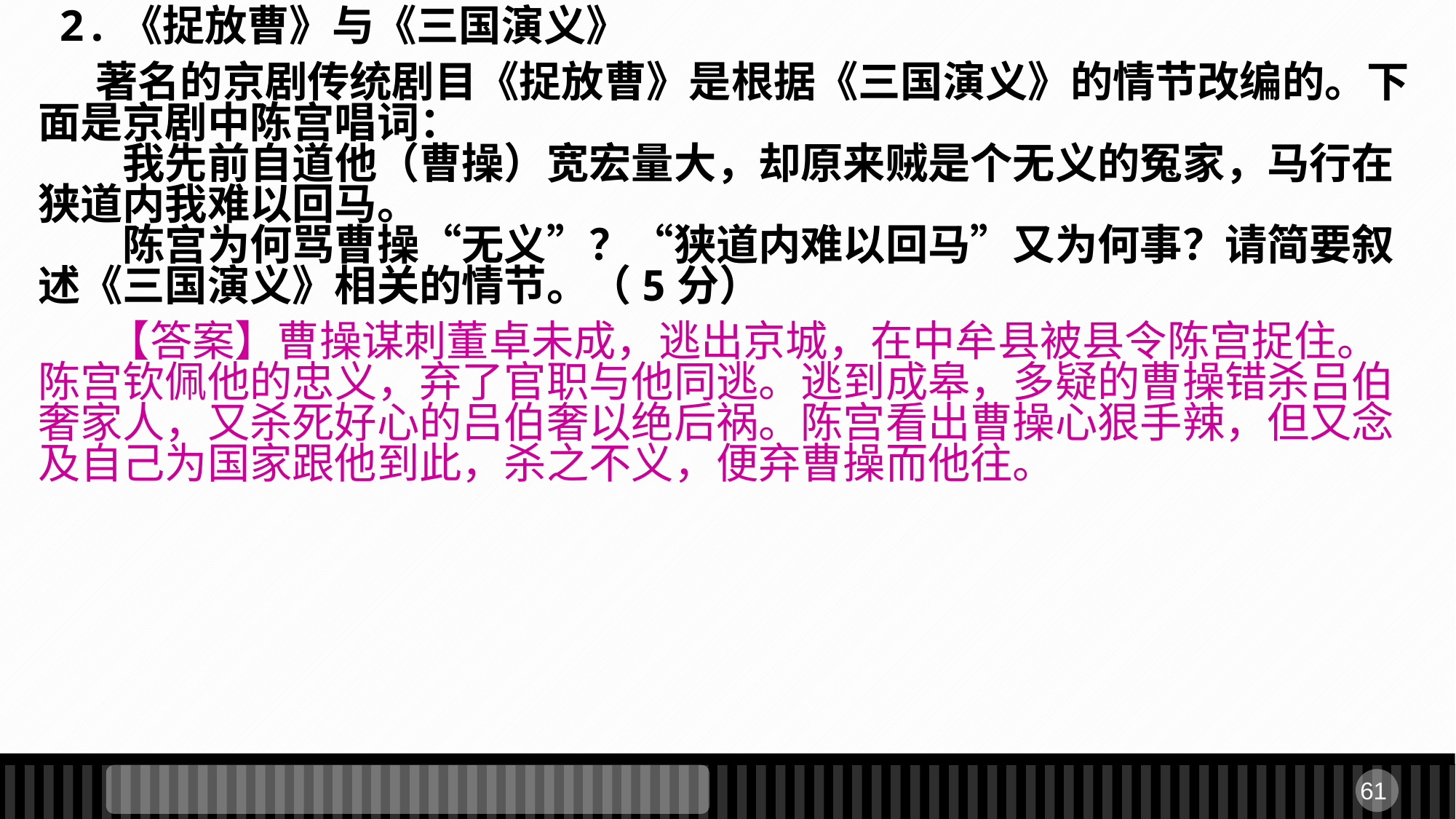

2.《捉放曹》与《三国演义》
　　著名的京剧传统剧目《捉放曹》是根据《三国演义》的情节改编的。下面是京剧中陈宫唱词：
　　我先前自道他（曹操）宽宏量大，却原来贼是个无义的冤家，马行在狭道内我难以回马。
　　陈宫为何骂曹操“无义”？“狭道内难以回马”又为何事？请简要叙述《三国演义》相关的情节。（5分）
         【答案】曹操谋刺董卓未成，逃出京城，在中牟县被县令陈宫捉住。陈宫钦佩他的忠义，弃了官职与他同逃。逃到成皋，多疑的曹操错杀吕伯奢家人，又杀死好心的吕伯奢以绝后祸。陈宫看出曹操心狠手辣，但又念及自己为国家跟他到此，杀之不义，便弃曹操而他往。